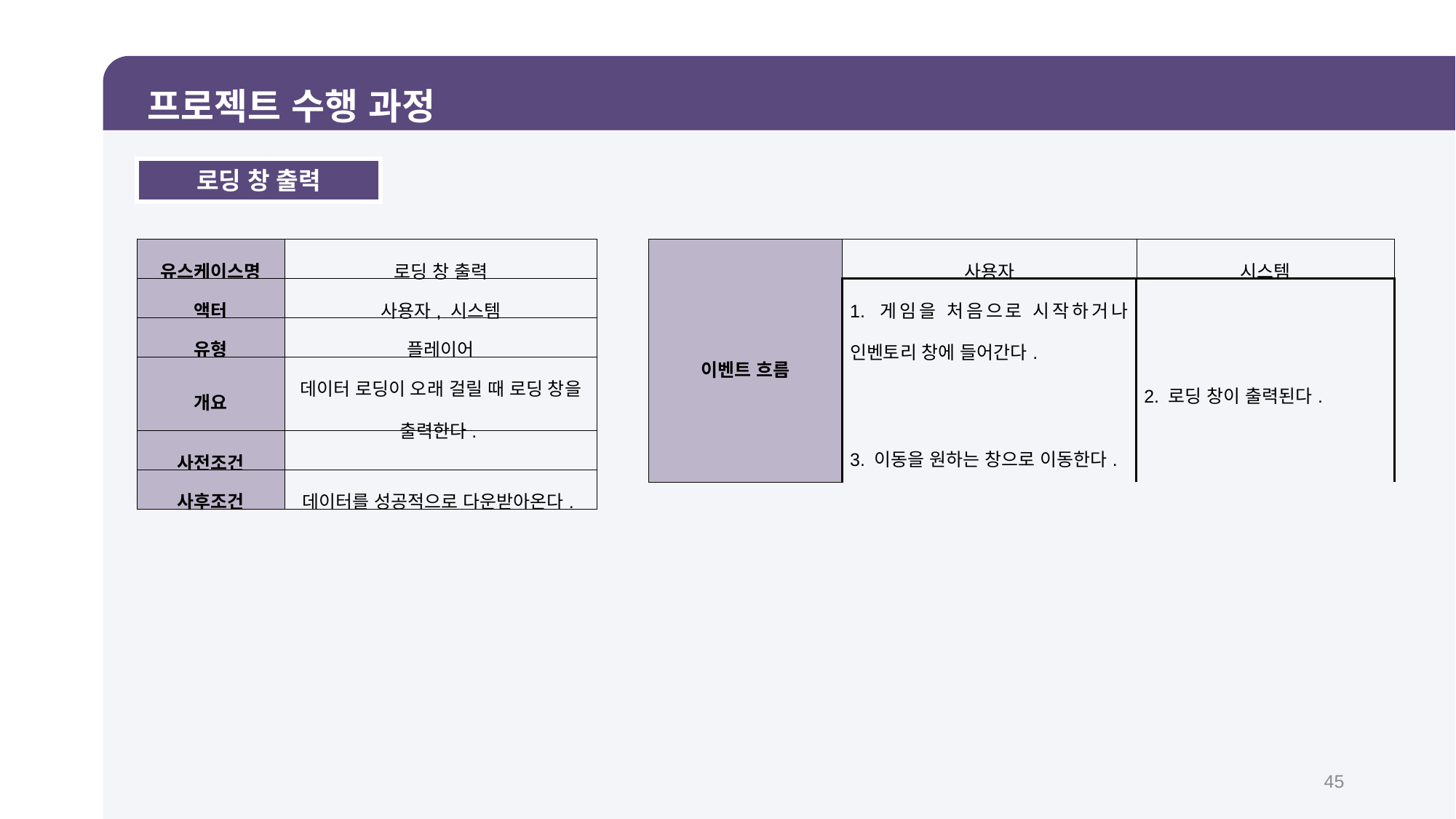

프로젝트 수행 과정
로딩 창 출력
| 유스케이스명 | 로딩 창 출력 |
| --- | --- |
| 액터 | 사용자, 시스템 |
| 유형 | 플레이어 |
| 개요 | 데이터 로딩이 오래 걸릴 때 로딩 창을 출력한다. |
| 사전조건 |  |
| 사후조건 | 데이터를 성공적으로 다운받아온다. |
| 이벤트 흐름 | 사용자 | 시스템 |
| --- | --- | --- |
|  | 1. 게임을 처음으로 시작하거나 인벤토리 창에 들어간다. |  |
|  |  | 2. 로딩 창이 출력된다. |
|  | 3. 이동을 원하는 창으로 이동한다. |  |
45